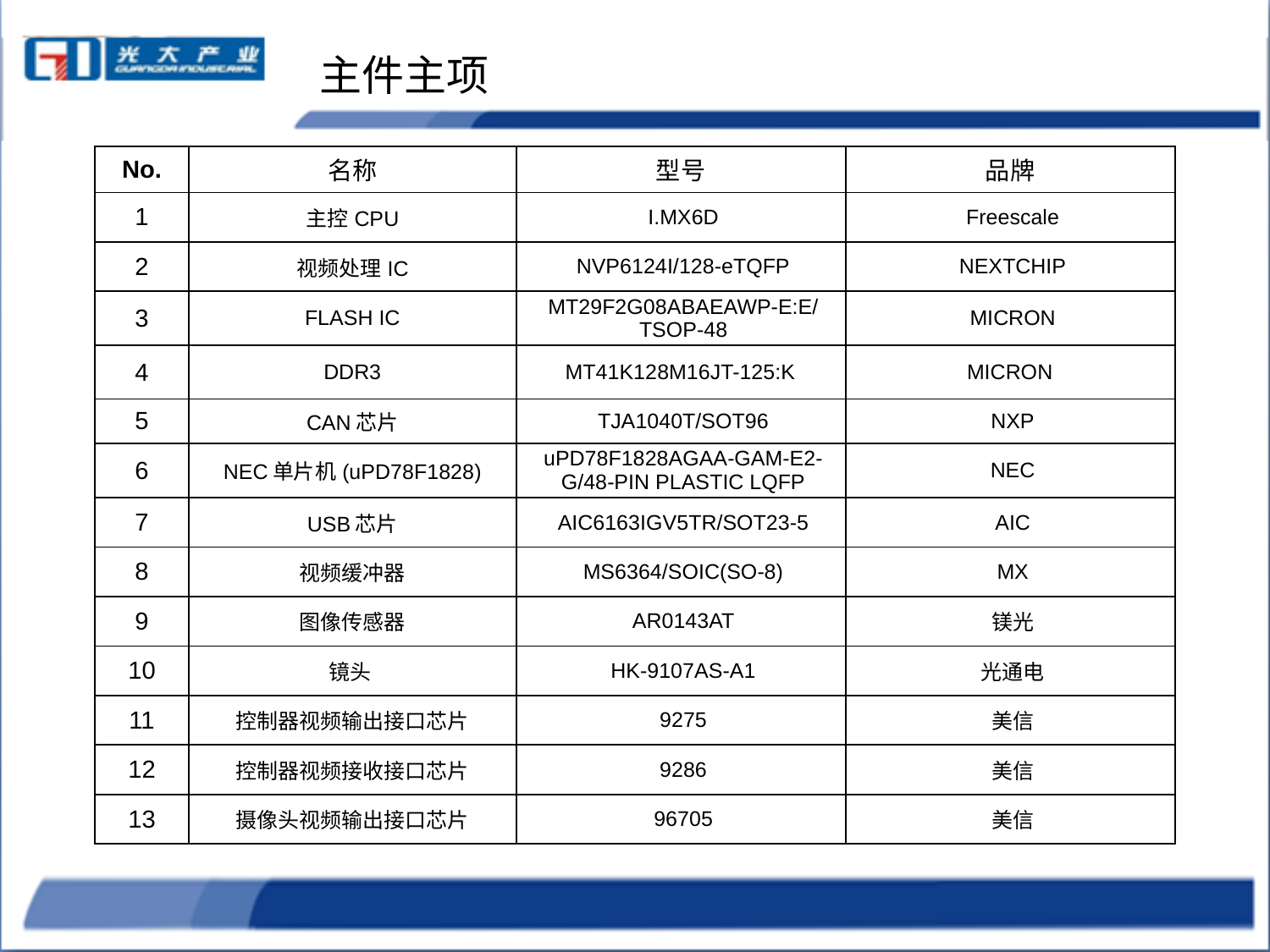

主件主项
| No. | 名称 | 型号 | 品牌 |
| --- | --- | --- | --- |
| 1 | 主控CPU | I.MX6D | Freescale |
| 2 | 视频处理IC | NVP6124I/128-eTQFP | NEXTCHIP |
| 3 | FLASH IC | MT29F2G08ABAEAWP-E:E/TSOP-48 | MICRON |
| 4 | DDR3 | MT41K128M16JT-125:K | MICRON |
| 5 | CAN芯片 | TJA1040T/SOT96 | NXP |
| 6 | NEC单片机(uPD78F1828) | uPD78F1828AGAA-GAM-E2-G/48-PIN PLASTIC LQFP | NEC |
| 7 | USB芯片 | AIC6163IGV5TR/SOT23-5 | AIC |
| 8 | 视频缓冲器 | MS6364/SOIC(SO-8) | MX |
| 9 | 图像传感器 | AR0143AT | 镁光 |
| 10 | 镜头 | HK-9107AS-A1 | 光通电 |
| 11 | 控制器视频输出接口芯片 | 9275 | 美信 |
| 12 | 控制器视频接收接口芯片 | 9286 | 美信 |
| 13 | 摄像头视频输出接口芯片 | 96705 | 美信 |